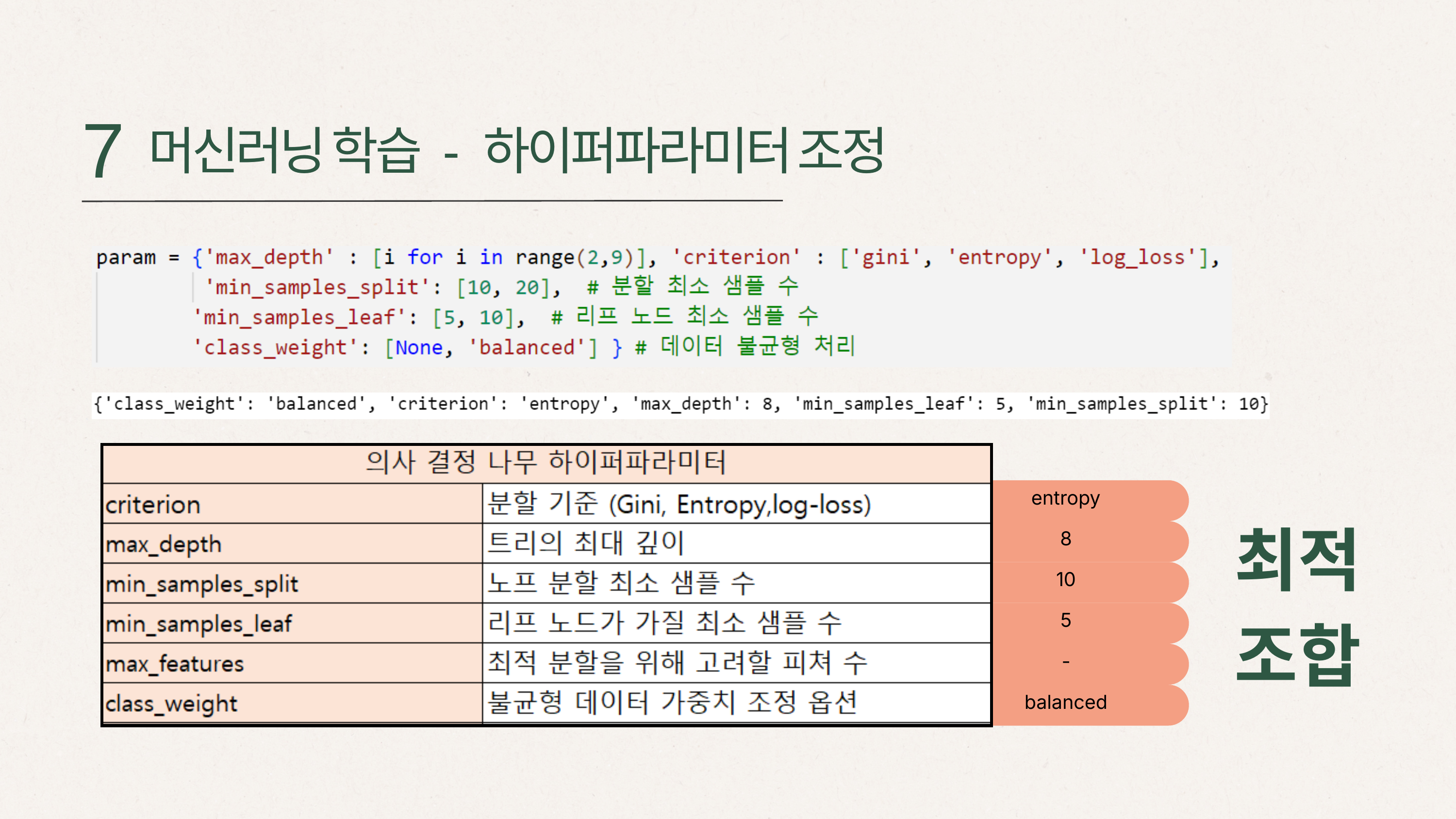

7
머신러닝 학습 - 하이퍼파라미터 조정

entropy
최적 조합

8

10

5

-

balanced